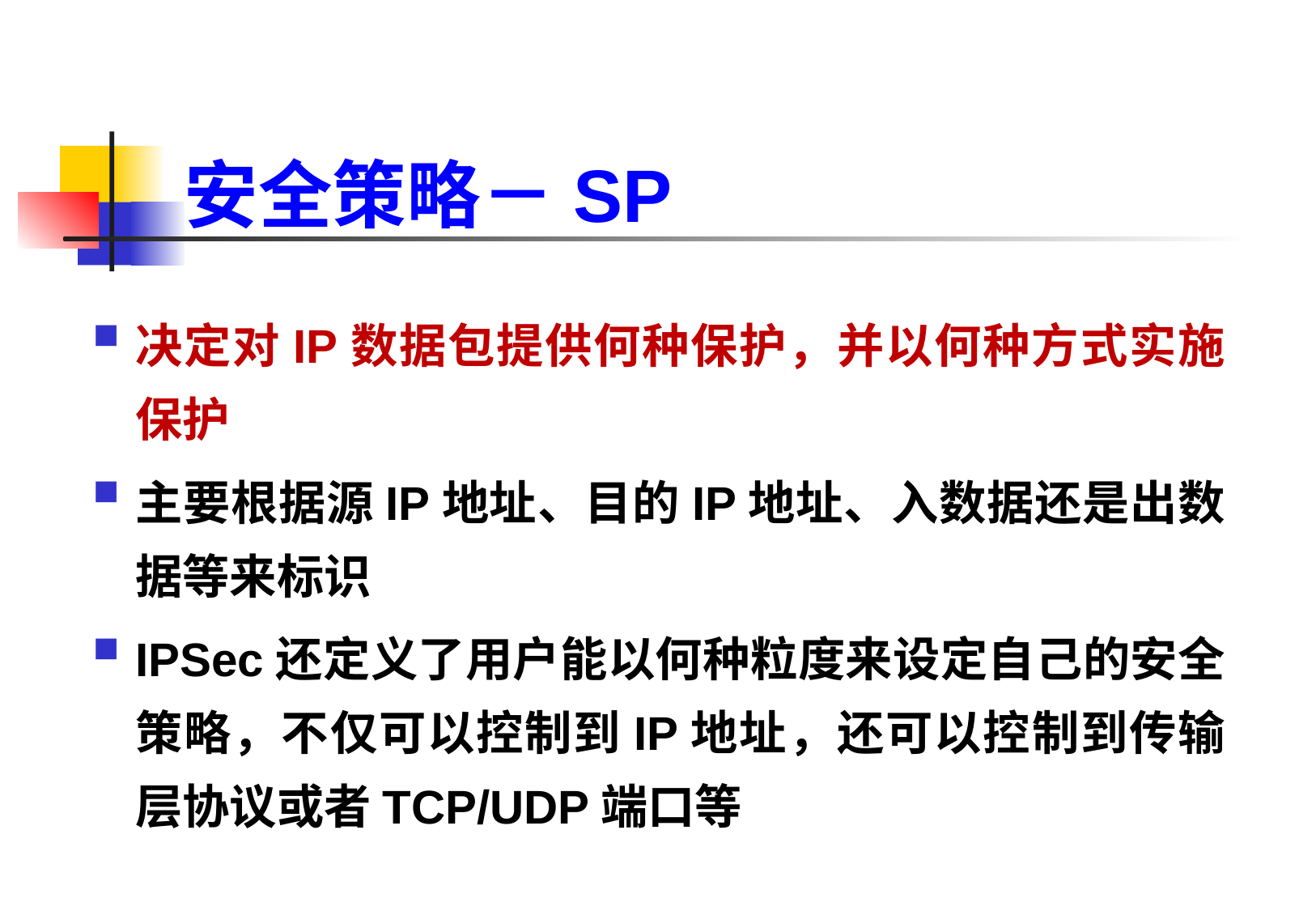

# 安全策略－SP
决定对IP数据包提供何种保护，并以何种方式实施保护
主要根据源IP地址、目的IP地址、入数据还是出数据等来标识
IPSec还定义了用户能以何种粒度来设定自己的安全策略，不仅可以控制到IP地址，还可以控制到传输层协议或者TCP/UDP端口等